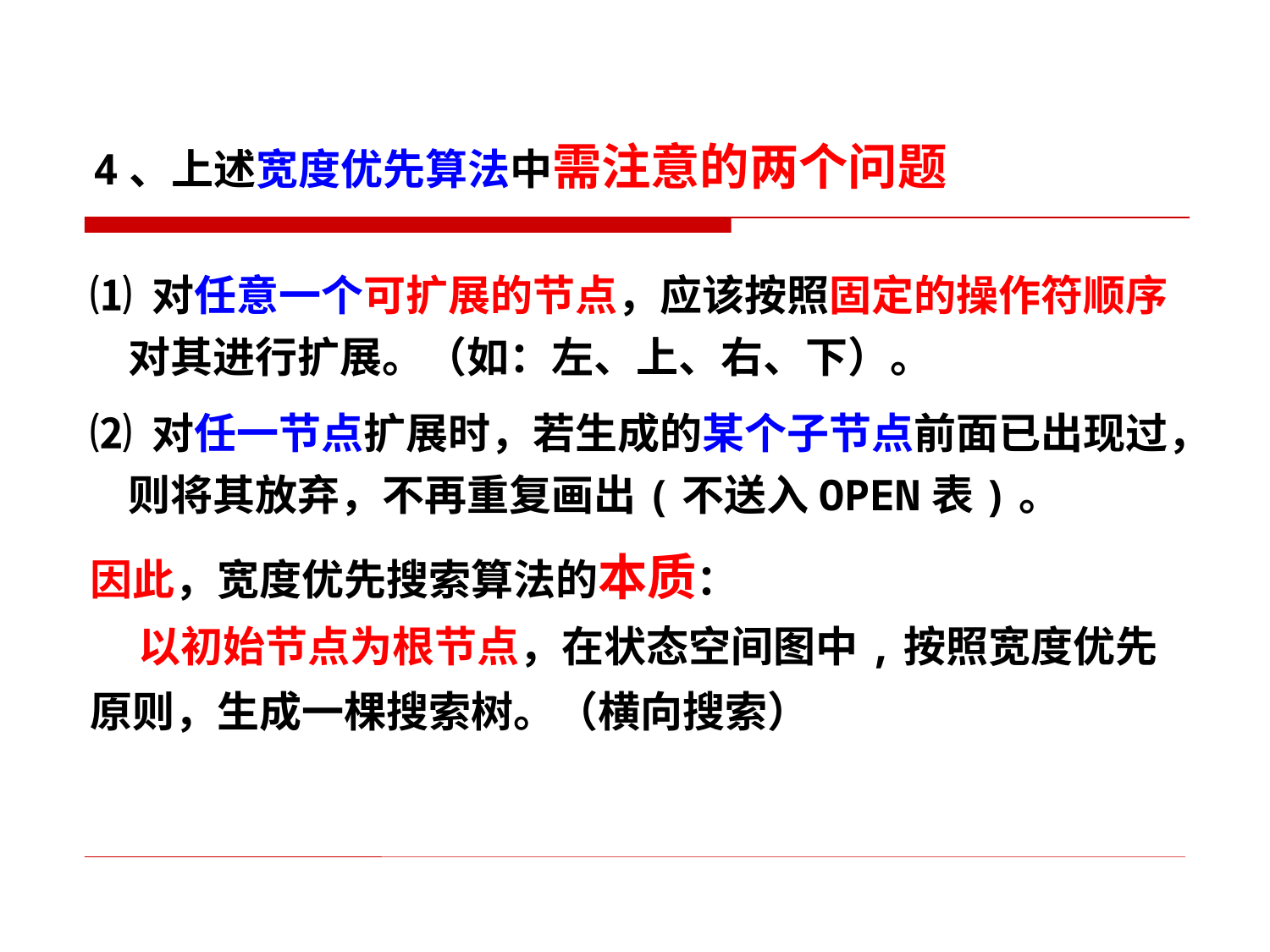

4、上述宽度优先算法中需注意的两个问题
⑴ 对任意一个可扩展的节点，应该按照固定的操作符顺序
   对其进行扩展。（如：左、上、右、下）。
⑵ 对任一节点扩展时，若生成的某个子节点前面已出现过，
   则将其放弃，不再重复画出(不送入OPEN表)。
因此，宽度优先搜索算法的本质：
    以初始节点为根节点，在状态空间图中,按照宽度优先
原则，生成一棵搜索树。（横向搜索）